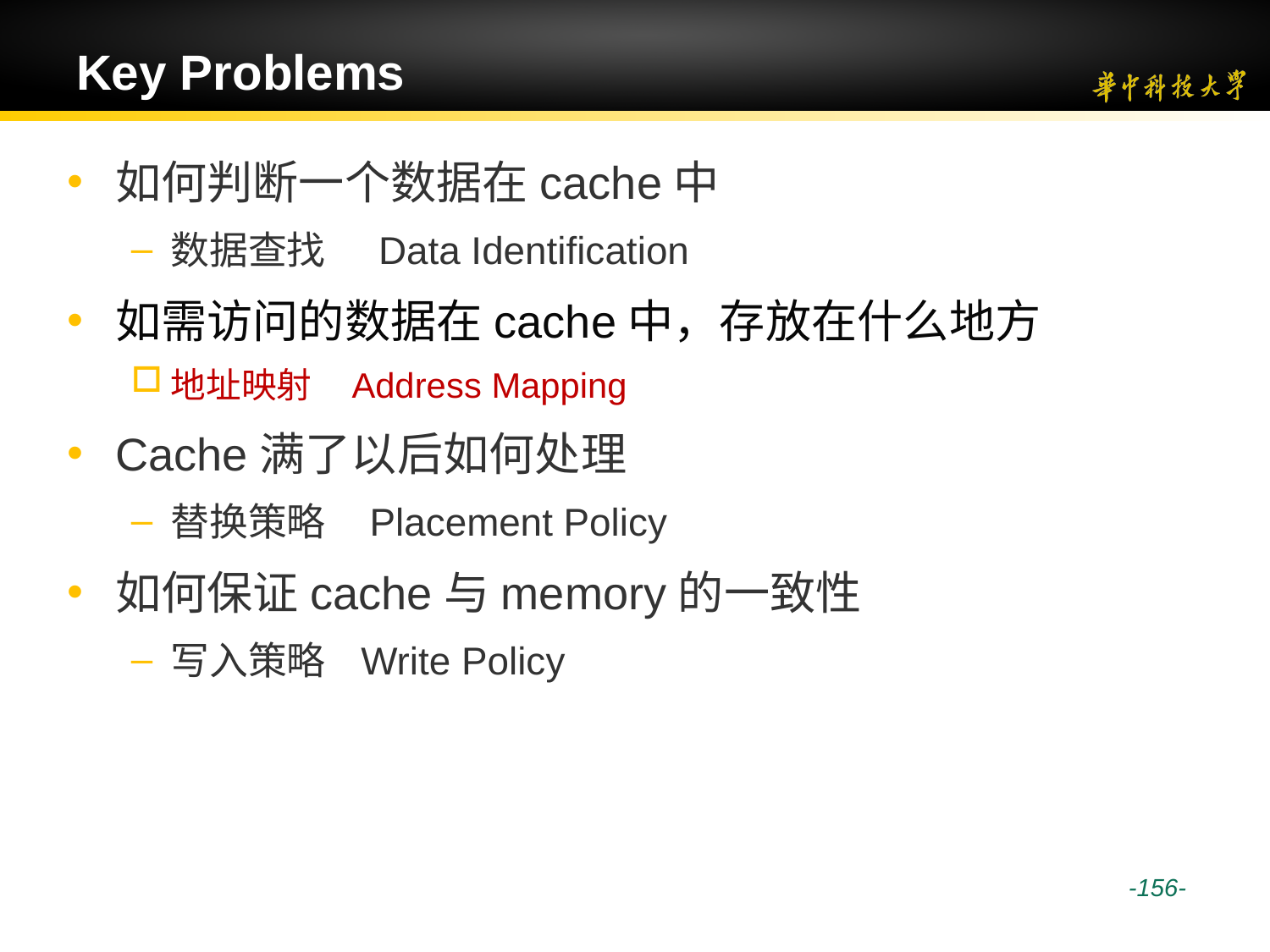

# Key Problems
如何判断一个数据在cache中
数据查找     Data Identification
如需访问的数据在cache中，存放在什么地方
地址映射    Address Mapping
Cache满了以后如何处理
替换策略    Placement Policy
如何保证cache与memory的一致性
写入策略   Write Policy
 -156-